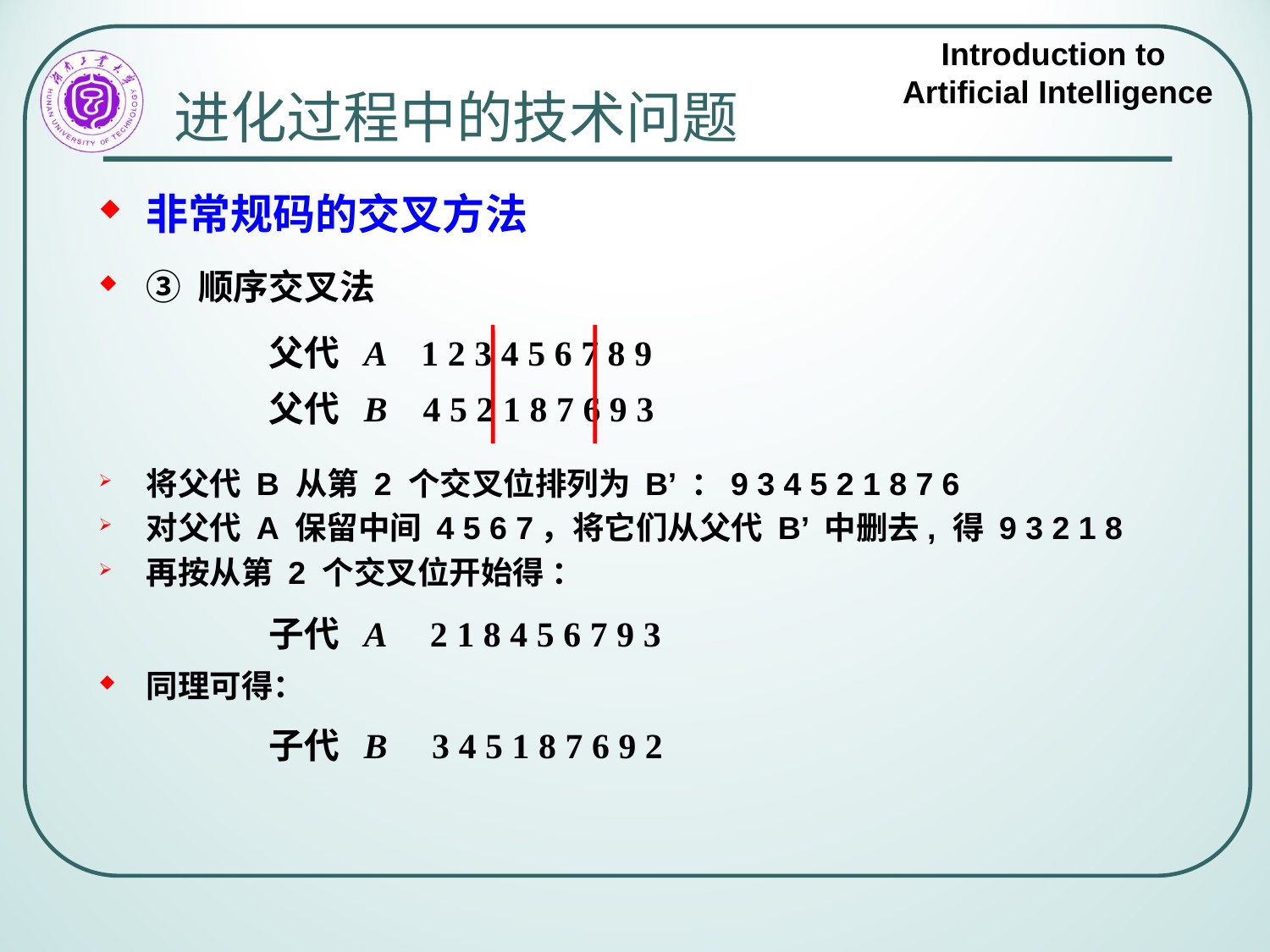

# 进化过程中的技术问题
非常规码的交叉方法

③ 顺序交叉法

将父代 B 从第 2 个交叉位排列为 B’ ：9 3 4 5 2 1 8 7 6
对父代 A 保留中间 4 5 6 7，将它们从父代 B’ 中删去, 得 9 3 2 1 8
再按从第 2 个交叉位开始得 ：

同理可得：

父代  A    1 2 3 4 5 6 7 8 9

父代  B    4 5 2 1 8 7 6 9 3
子代  A     2 1 8 4 5 6 7 9 3
子代  B     3 4 5 1 8 7 6 9 2